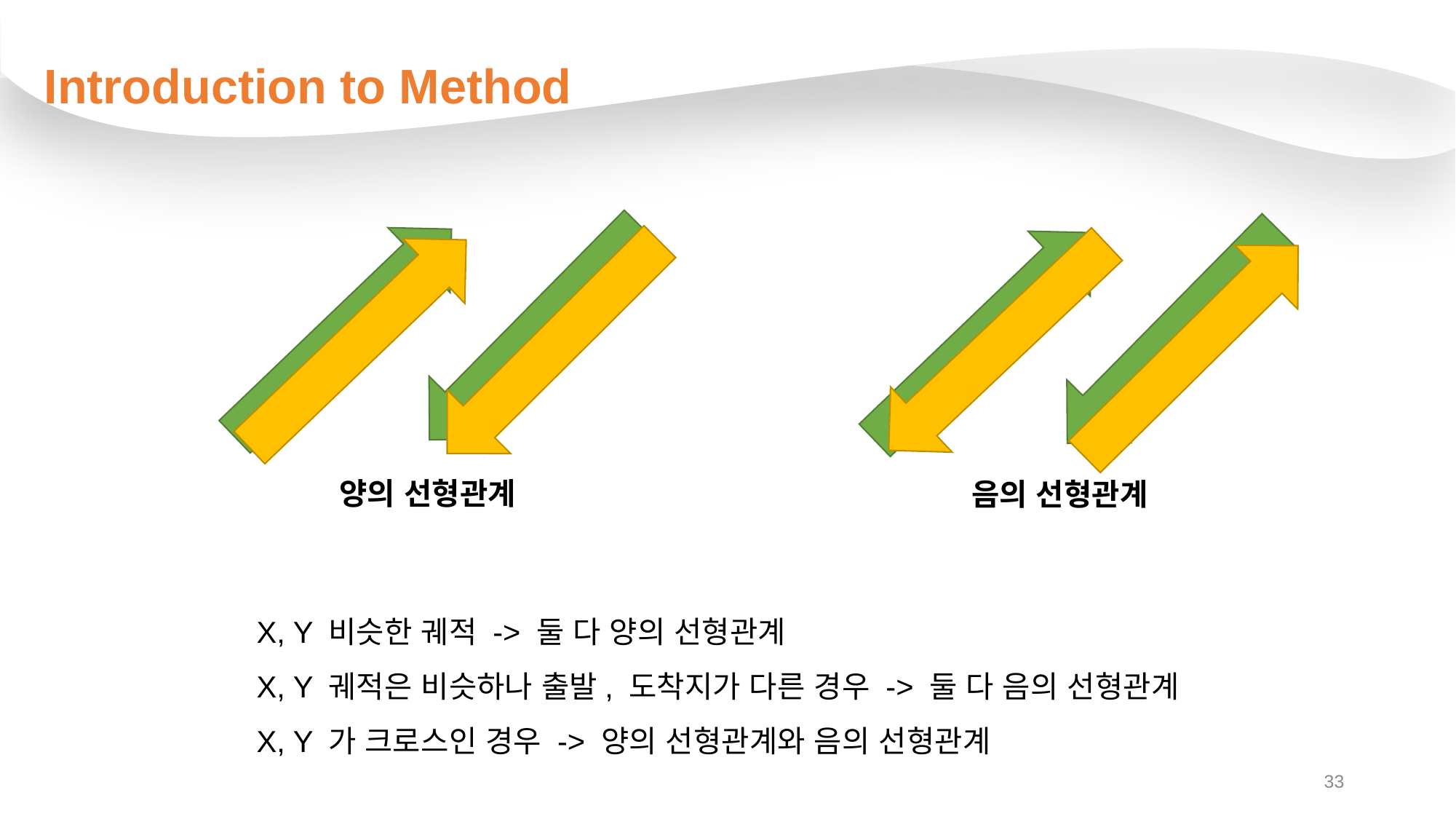

Introduction to Method

 양의 선형관계
 음의 선형관계

X, Y 비슷한 궤적 -> 둘 다 양의 선형관계
X, Y 궤적은 비슷하나 출발, 도착지가 다른 경우 -> 둘 다 음의 선형관계
X, Y 가 크로스인 경우 -> 양의 선형관계와 음의 선형관계
33